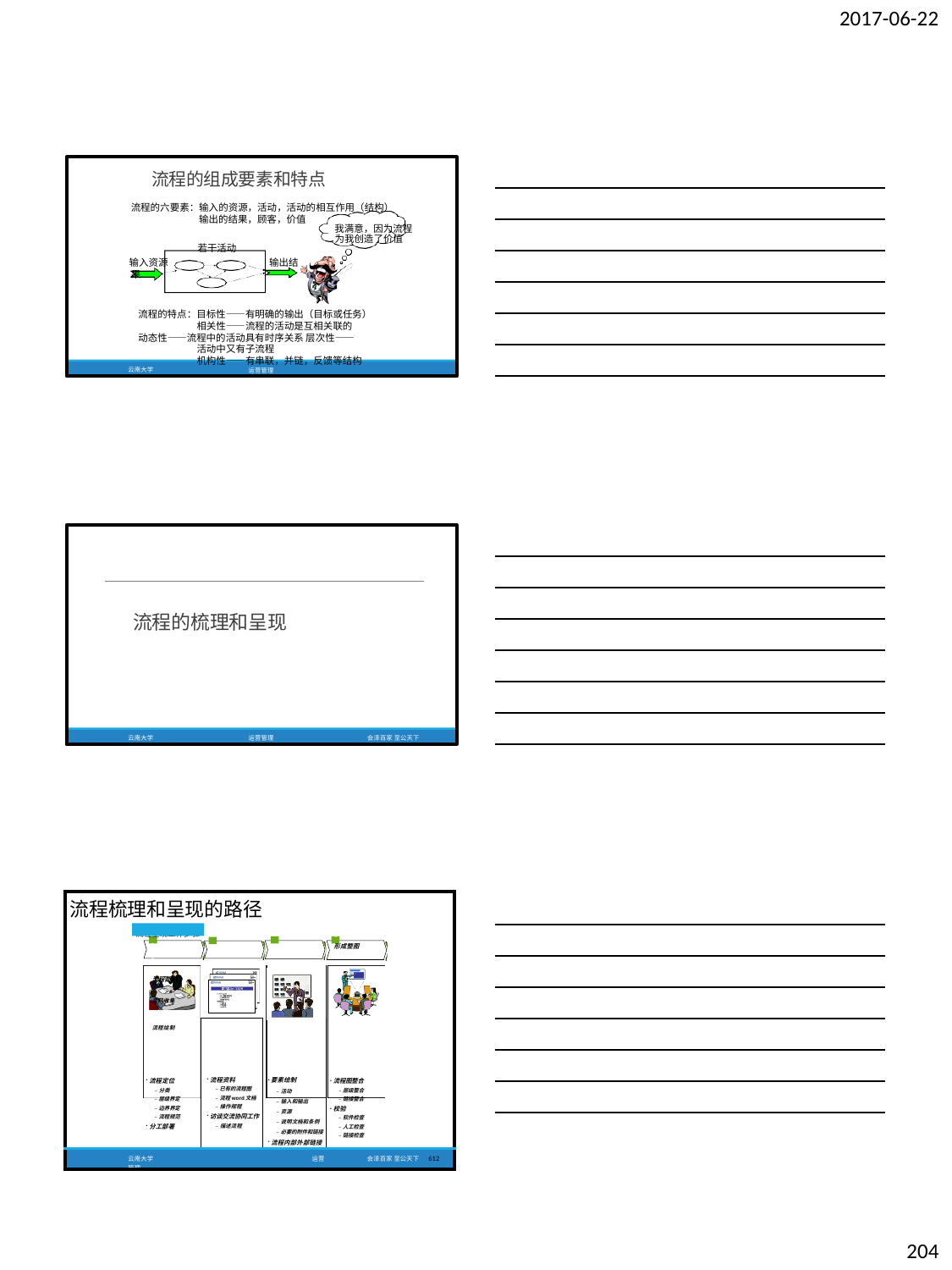

2017-06-22

流程的组成要素和特点
流程的六要素：输入的资源，活动，活动的相互作用（结构） 输出的结果，顾客，价值
我满意，因为流程
为我创造了价值
若干活动
输入资源	输出结果

流程的特点：目标性——有明确的输出（目标或任务） 相关性——流程的活动是互相关联的
动态性——流程中的活动具有时序关系 层次性——活动中又有子流程

机构性——有串联，并链，反馈等结构
运营管理	会泽百家 至公天下

云南大学

流程的梳理和呈现

云南大学
运营管理
会泽百家 至公天下

| 流程梳理和呈现的路径 流程呈现工作步骤 1 2 3 流程部署 资料收集 流程绘制 |  |  | 4 形成整图 |  |  |
| --- | --- | --- | --- | --- | --- |
| 流程定位 –分类 –层级界定 –边界界定 –流程规范 分工部署 | 流程资料 –已有的流程图 –流程word文档 –操作规程 访谈交流协同工作 –描述流程 | 要素绘制 –活动 –输入和输出 –资源 –说明文档和条例 –必要的附件和链接 流程内部外部链接 | 流程图整合 –层级整合 –链接整合 校验 –软件检查 –人工检查 –链接检查 |  |  |
| 云南大学 运营管理 |  |  |  | 会泽百家 至公天下 | 612 |

204